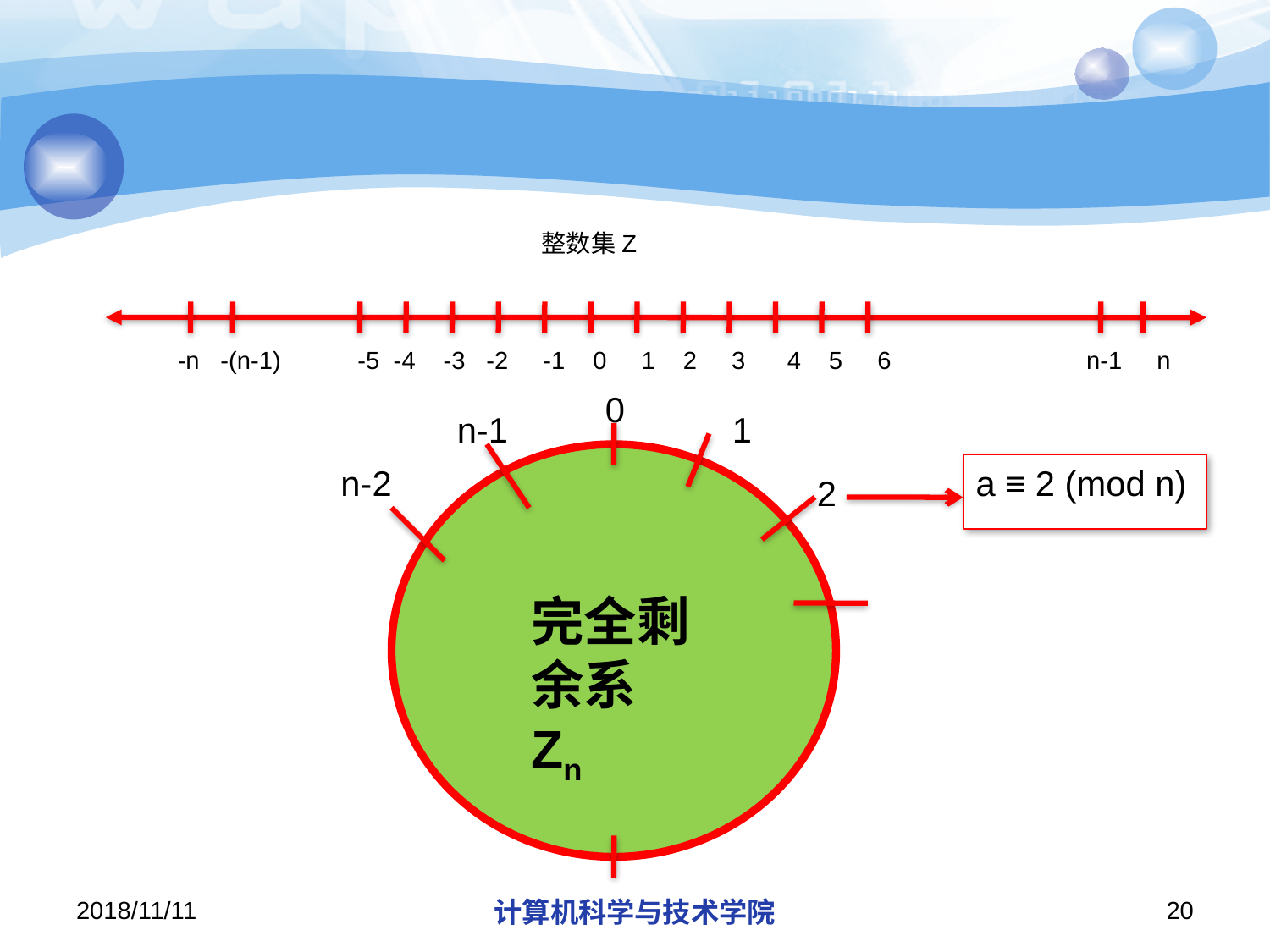

#
整数集Z
          -n   -(n-1)           -5  -4    -3   -2     -1    0     1    2     3      4    5     6                            n-1     n
0
n-1
1

n-2
a ≡ 2 (mod n)
2
完全剩余系Zn
2018/11/11
计算机科学与技术学院
20